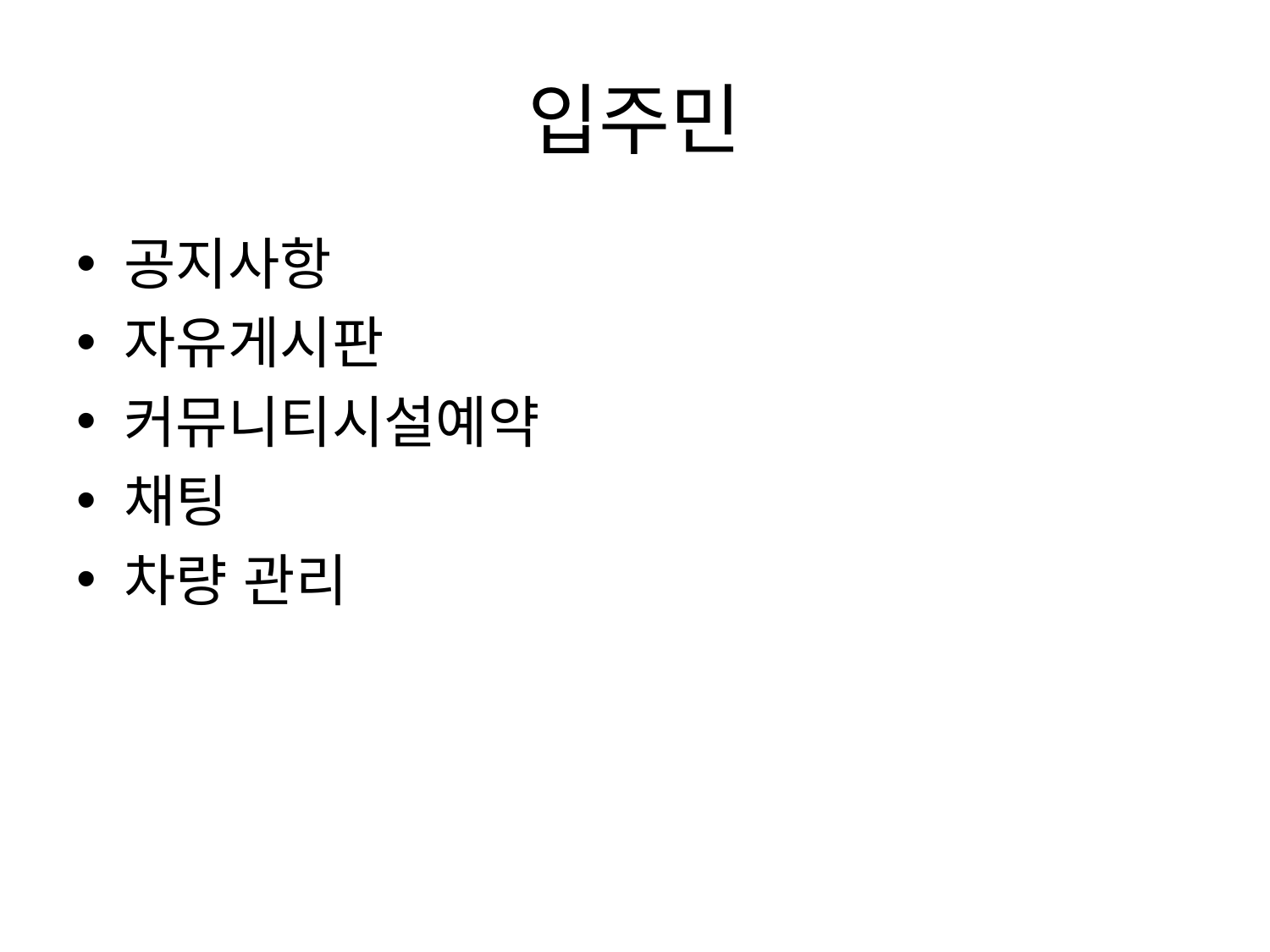

# 입주민
공지사항
자유게시판
커뮤니티시설예약
채팅
차량 관리